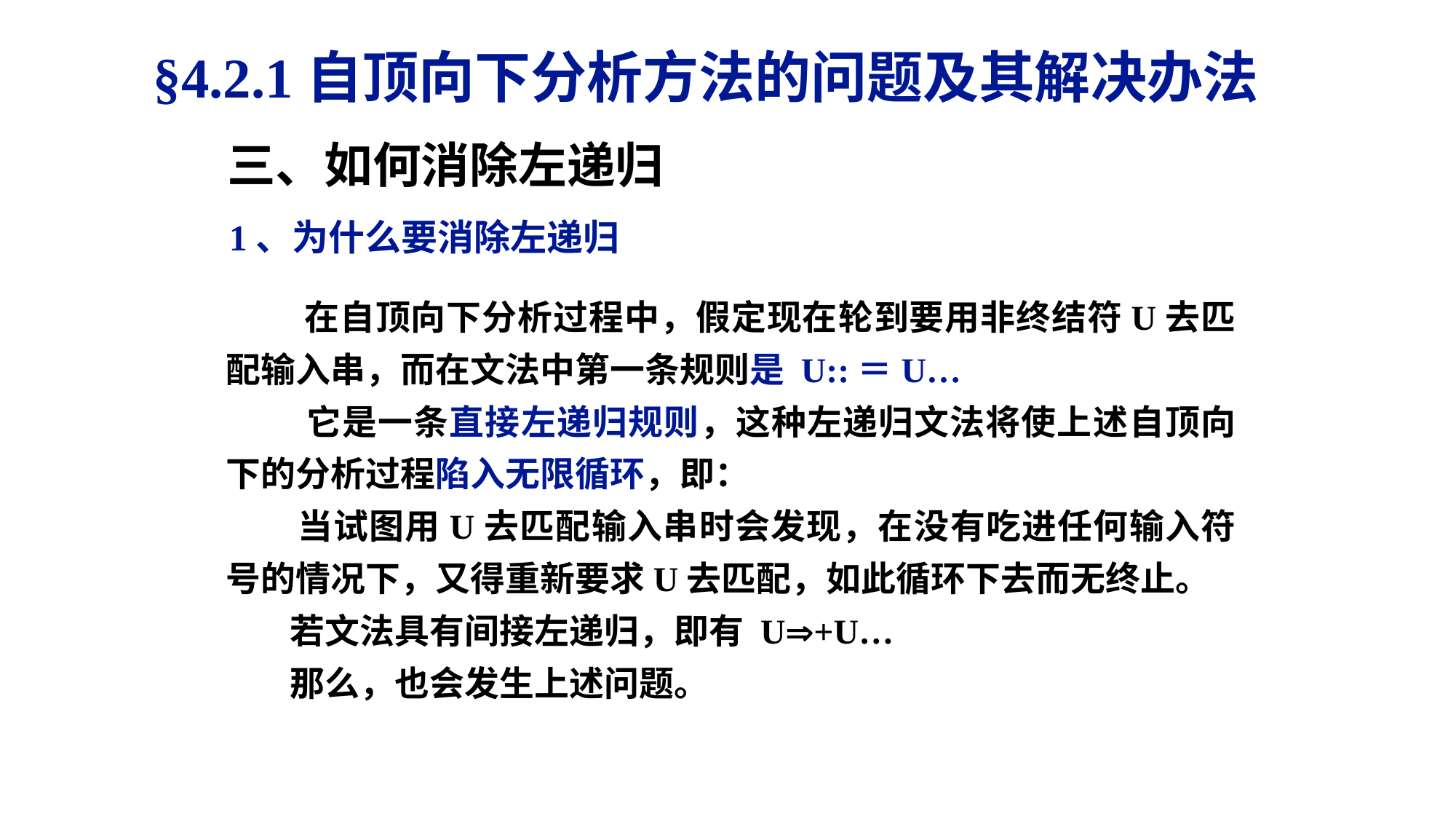

§4.2.1自顶向下分析方法的问题及其解决办法
三、如何消除左递归
1、为什么要消除左递归
        在自顶向下分析过程中，假定现在轮到要用非终结符U去匹配输入串，而在文法中第一条规则是 U::＝U…
        它是一条直接左递归规则，这种左递归文法将使上述自顶向下的分析过程陷入无限循环，即：
       当试图用U去匹配输入串时会发现，在没有吃进任何输入符号的情况下，又得重新要求U去匹配，如此循环下去而无终止。
       若文法具有间接左递归，即有 U⇒+U…
       那么，也会发生上述问题。